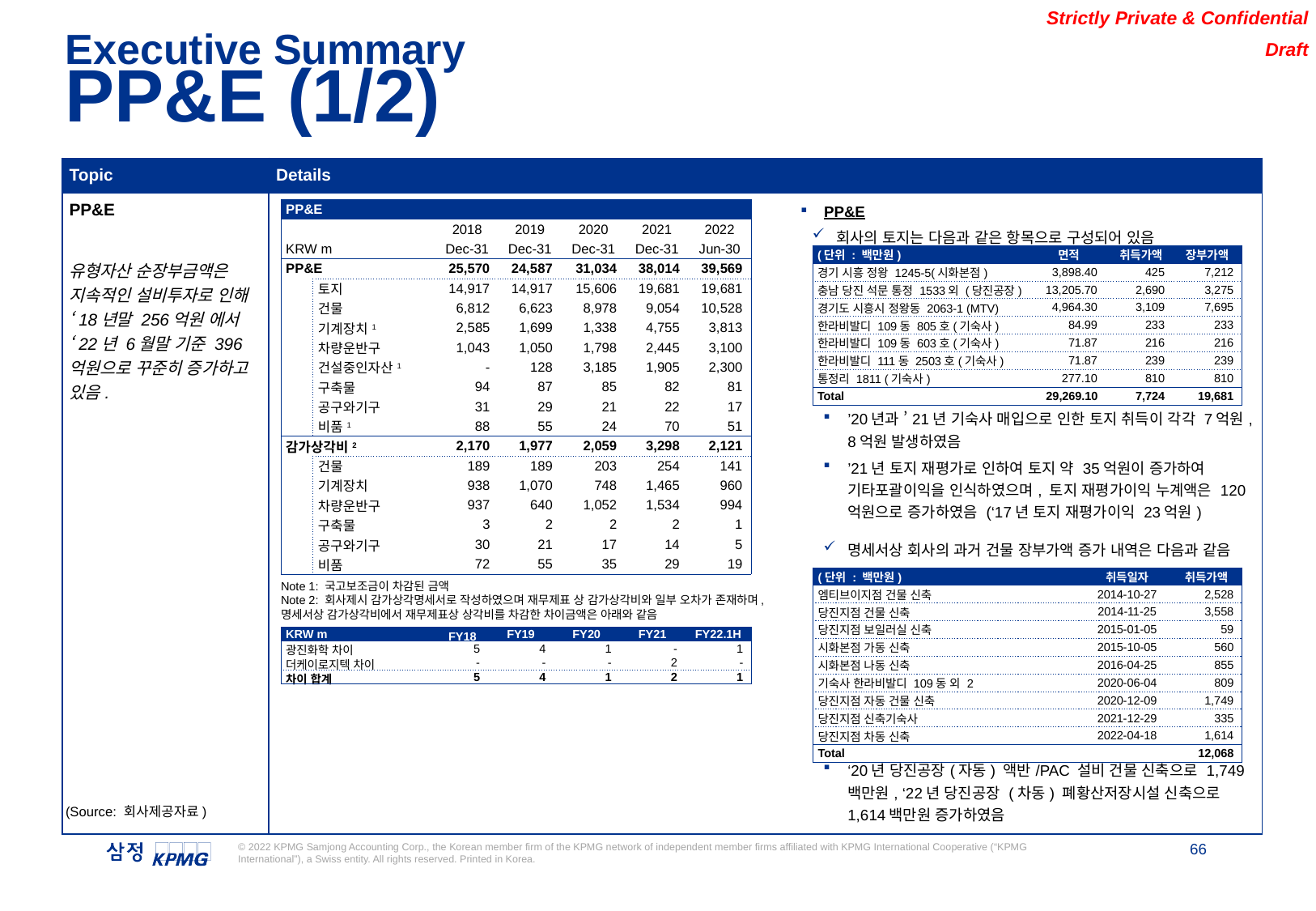

Executive Summary
PP&E (1/2)
| Topic | Details |
| --- | --- |
| PP&E 유형자산 순장부금액은 지속적인 설비투자로 인해 ‘18년말 256억원 에서 ‘22년 6월말 기준 396억원으로 꾸준히 증가하고 있음. | PP&E 회사의 토지는 다음과 같은 항목으로 구성되어 있음 ’20년과 ’21년 기숙사 매입으로 인한 토지 취득이 각각 7억원, 8억원 발생하였음 ’21년 토지 재평가로 인하여 토지 약 35억원이 증가하여 기타포괄이익을 인식하였으며, 토지 재평가이익 누계액은 120억원으로 증가하였음 (‘17년 토지 재평가이익 23억원) 명세서상 회사의 과거 건물 장부가액 증가 내역은 다음과 같음 ‘20년 당진공장(자동) 액반/PAC 설비 건물 신축으로 1,749백만원, ‘22년 당진공장 (차동) 폐황산저장시설 신축으로 1,614백만원 증가하였음 |
| PP&E |  |  |  |  |  |  |  |
| --- | --- | --- | --- | --- | --- | --- | --- |
|  |  |  | 2018 | 2019 | 2020 | 2021 | 2022 |
| KRW m |  |  | Dec-31 | Dec-31 | Dec-31 | Dec-31 | Jun-30 |
| PP&E |  |  | 25,570 | 24,587 | 31,034 | 38,014 | 39,569 |
|  | 토지 |  | 14,917 | 14,917 | 15,606 | 19,681 | 19,681 |
|  | 건물 |  | 6,812 | 6,623 | 8,978 | 9,054 | 10,528 |
|  | 기계장치1 |  | 2,585 | 1,699 | 1,338 | 4,755 | 3,813 |
|  | 차량운반구 |  | 1,043 | 1,050 | 1,798 | 2,445 | 3,100 |
|  | 건설중인자산1 |  | - | 128 | 3,185 | 1,905 | 2,300 |
|  | 구축물 |  | 94 | 87 | 85 | 82 | 81 |
|  | 공구와기구 |  | 31 | 29 | 21 | 22 | 17 |
|  | 비품1 |  | 88 | 55 | 24 | 70 | 51 |
| 감가상각비2 |  |  | 2,170 | 1,977 | 2,059 | 3,298 | 2,121 |
|  | 건물 |  | 189 | 189 | 203 | 254 | 141 |
|  | 기계장치 |  | 938 | 1,070 | 748 | 1,465 | 960 |
|  | 차량운반구 |  | 937 | 640 | 1,052 | 1,534 | 994 |
|  | 구축물 |  | 3 | 2 | 2 | 2 | 1 |
|  | 공구와기구 |  | 30 | 21 | 17 | 14 | 5 |
|  | 비품 |  | 72 | 55 | 35 | 29 | 19 |
| (단위 : 백만원) | 면적 | 취득가액 | 장부가액 |
| --- | --- | --- | --- |
| 경기 시흥 정왕 1245-5(시화본점) | 3,898.40 | 425 | 7,212 |
| 충남 당진 석문 통정 1533외 (당진공장) | 13,205.70 | 2,690 | 3,275 |
| 경기도 시흥시 정왕동 2063-1 (MTV) | 4,964.30 | 3,109 | 7,695 |
| 한라비발디 109동 805호(기숙사) | 84.99 | 233 | 233 |
| 한라비발디 109동 603호(기숙사) | 71.87 | 216 | 216 |
| 한라비발디 111동 2503호(기숙사) | 71.87 | 239 | 239 |
| 통정리 1811 (기숙사) | 277.10 | 810 | 810 |
| Total | 29,269.10 | 7,724 | 19,681 |

| (단위 : 백만원) | 취득일자 | 취득가액 |
| --- | --- | --- |
| 엠티브이지점 건물 신축 | 2014-10-27 | 2,528 |
| 당진지점 건물 신축 | 2014-11-25 | 3,558 |
| 당진지점 보일러실 신축 | 2015-01-05 | 59 |
| 시화본점 가동 신축 | 2015-10-05 | 560 |
| 시화본점 나동 신축 | 2016-04-25 | 855 |
| 기숙사 한라비발디 109동 외 2 | 2020-06-04 | 809 |
| 당진지점 자동 건물 신축 | 2020-12-09 | 1,749 |
| 당진지점 신축기숙사 | 2021-12-29 | 335 |
| 당진지점 차동 신축 | 2022-04-18 | 1,614 |
| Total |  | 12,068 |
Note 1: 국고보조금이 차감된 금액
Note 2: 회사제시 감가상각명세서로 작성하였으며 재무제표 상 감가상각비와 일부 오차가 존재하며, 명세서상 감가상각비에서 재무제표상 상각비를 차감한 차이금액은 아래와 같음

| KRW m |  | FY18 | FY19 | FY20 | FY21 | FY22.1H |
| --- | --- | --- | --- | --- | --- | --- |
| 광진화학 차이 |  | 5 | 4 | 1 | - | 1 |
| 더케이로지텍 차이 |  | - | - | - | 2 | - |
| 차이 합계 |  | 5 | 4 | 1 | 2 | 1 |
(Source: 회사제공자료)